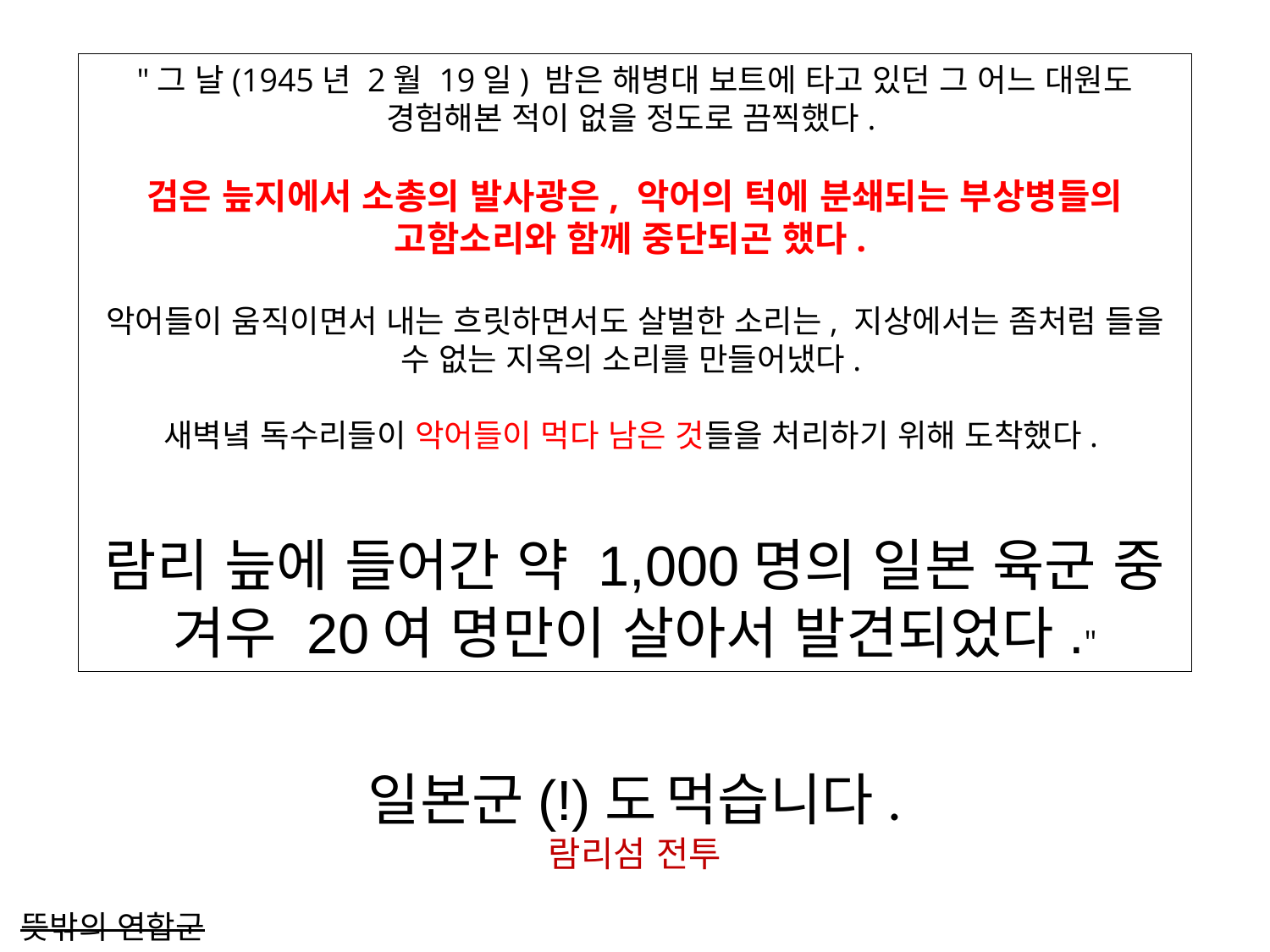

"그 날(1945년 2월 19일) 밤은 해병대 보트에 타고 있던 그 어느 대원도 경험해본 적이 없을 정도로 끔찍했다.

검은 늪지에서 소총의 발사광은, 악어의 턱에 분쇄되는 부상병들의 고함소리와 함께 중단되곤 했다.

악어들이 움직이면서 내는 흐릿하면서도 살벌한 소리는, 지상에서는 좀처럼 들을 수 없는 지옥의 소리를 만들어냈다.

새벽녘 독수리들이 악어들이 먹다 남은 것들을 처리하기 위해 도착했다.

람리 늪에 들어간 약 1,000명의 일본 육군 중 겨우 20여 명만이 살아서 발견되었다."
일본군(!)도 먹습니다.
람리섬 전투
뜻밖의 연합군